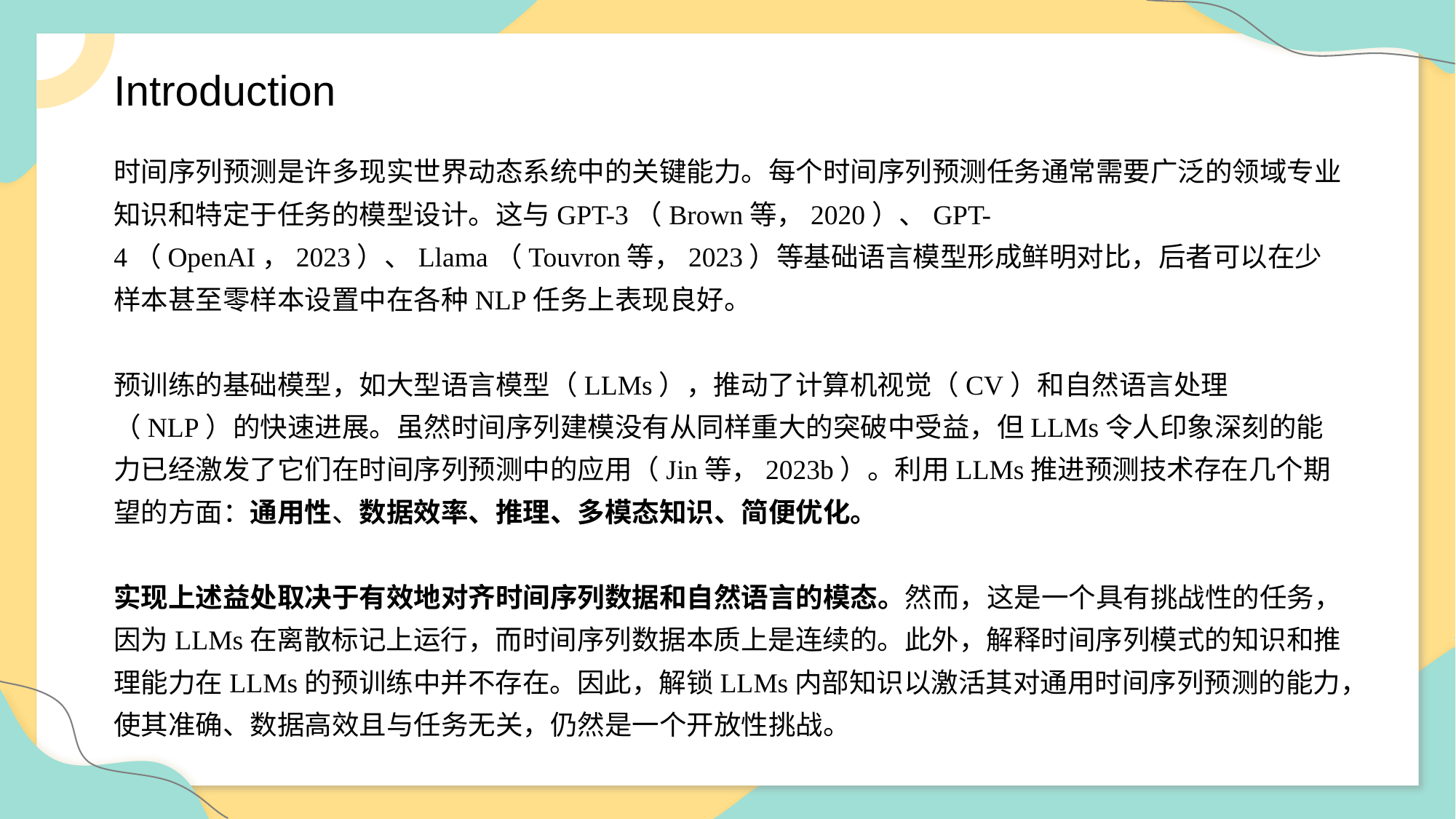

# Introduction
时间序列预测是许多现实世界动态系统中的关键能力。每个时间序列预测任务通常需要广泛的领域专业知识和特定于任务的模型设计。这与GPT-3（Brown等，2020）、GPT-4（OpenAI，2023）、Llama（Touvron等，2023）等基础语言模型形成鲜明对比，后者可以在少样本甚至零样本设置中在各种NLP任务上表现良好。

预训练的基础模型，如大型语言模型（LLMs），推动了计算机视觉（CV）和自然语言处理（NLP）的快速进展。虽然时间序列建模没有从同样重大的突破中受益，但LLMs令人印象深刻的能力已经激发了它们在时间序列预测中的应用（Jin等，2023b）。利用LLMs推进预测技术存在几个期望的方面：通用性、数据效率、推理、多模态知识、简便优化。

实现上述益处取决于有效地对齐时间序列数据和自然语言的模态。然而，这是一个具有挑战性的任务，因为LLMs在离散标记上运行，而时间序列数据本质上是连续的。此外，解释时间序列模式的知识和推理能力在LLMs的预训练中并不存在。因此，解锁LLMs内部知识以激活其对通用时间序列预测的能力，使其准确、数据高效且与任务无关，仍然是一个开放性挑战。